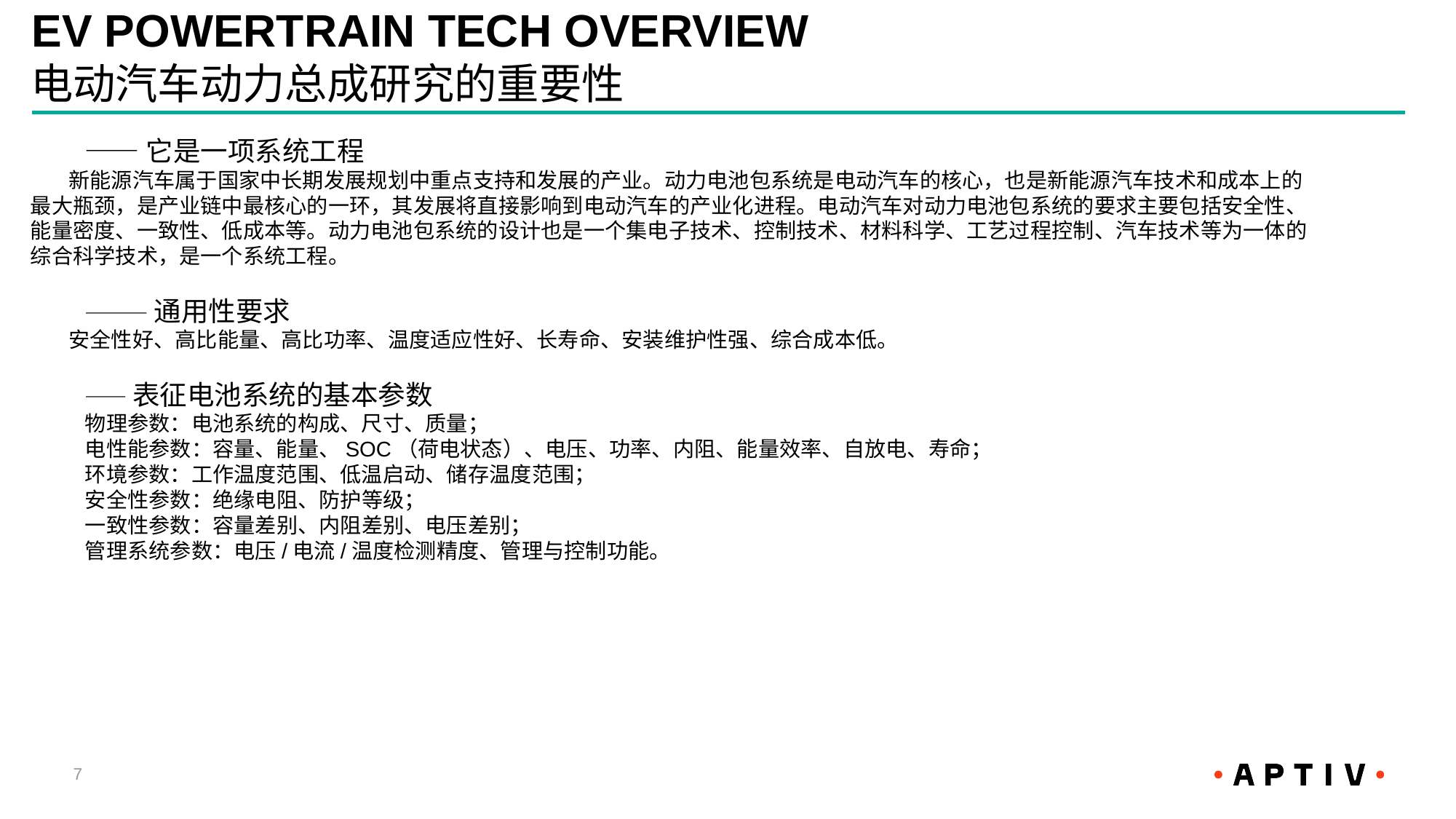

#
电动汽车动力总成研究的重要性
——它是一项系统工程
       新能源汽车属于国家中长期发展规划中重点支持和发展的产业。动力电池包系统是电动汽车的核心，也是新能源汽车技术和成本上的最大瓶颈，是产业链中最核心的一环，其发展将直接影响到电动汽车的产业化进程。电动汽车对动力电池包系统的要求主要包括安全性、能量密度、一致性、低成本等。动力电池包系统的设计也是一个集电子技术、控制技术、材料科学、工艺过程控制、汽车技术等为一体的综合科学技术，是一个系统工程。

———通用性要求
       安全性好、高比能量、高比功率、温度适应性好、长寿命、安装维护性强、综合成本低。

——表征电池系统的基本参数
物理参数：电池系统的构成、尺寸、质量；
电性能参数：容量、能量、SOC（荷电状态）、电压、功率、内阻、能量效率、自放电、寿命；
环境参数：工作温度范围、低温启动、储存温度范围；
安全性参数：绝缘电阻、防护等级；
一致性参数：容量差别、内阻差别、电压差别；
管理系统参数：电压/电流/温度检测精度、管理与控制功能。
7